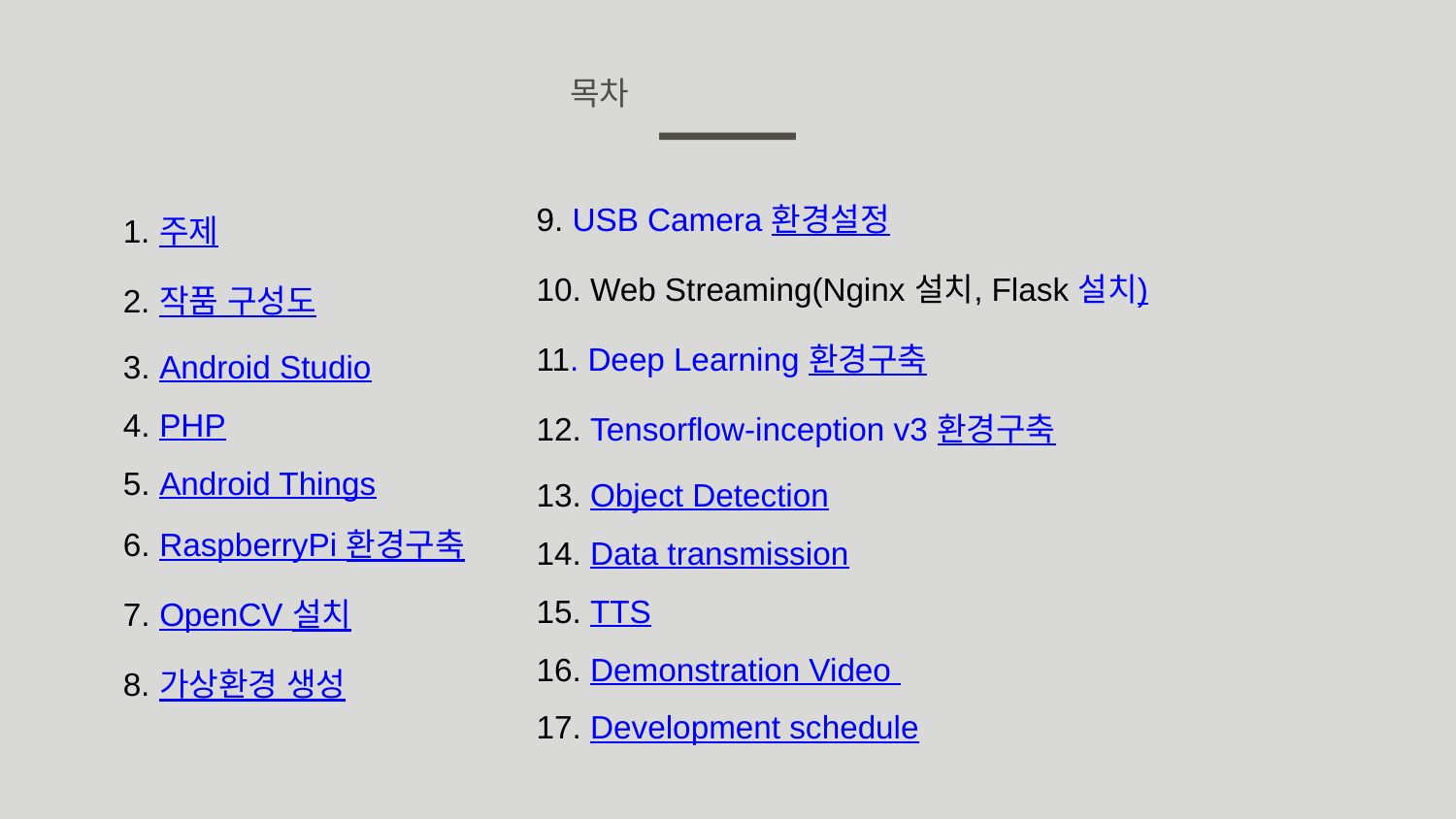

목차

9. USB Camera 환경설정
10. Web Streaming(Nginx 설치, Flask 설치)
11. Deep Learning 환경구축
12. Tensorflow-inception v3 환경구축
13. Object Detection
14. Data transmission
15. TTS
16. Demonstration Video
17. Development schedule
주제
작품 구성도
Android Studio
PHP
Android Things
RaspberryPi 환경구축
OpenCV 설치
가상환경 생성